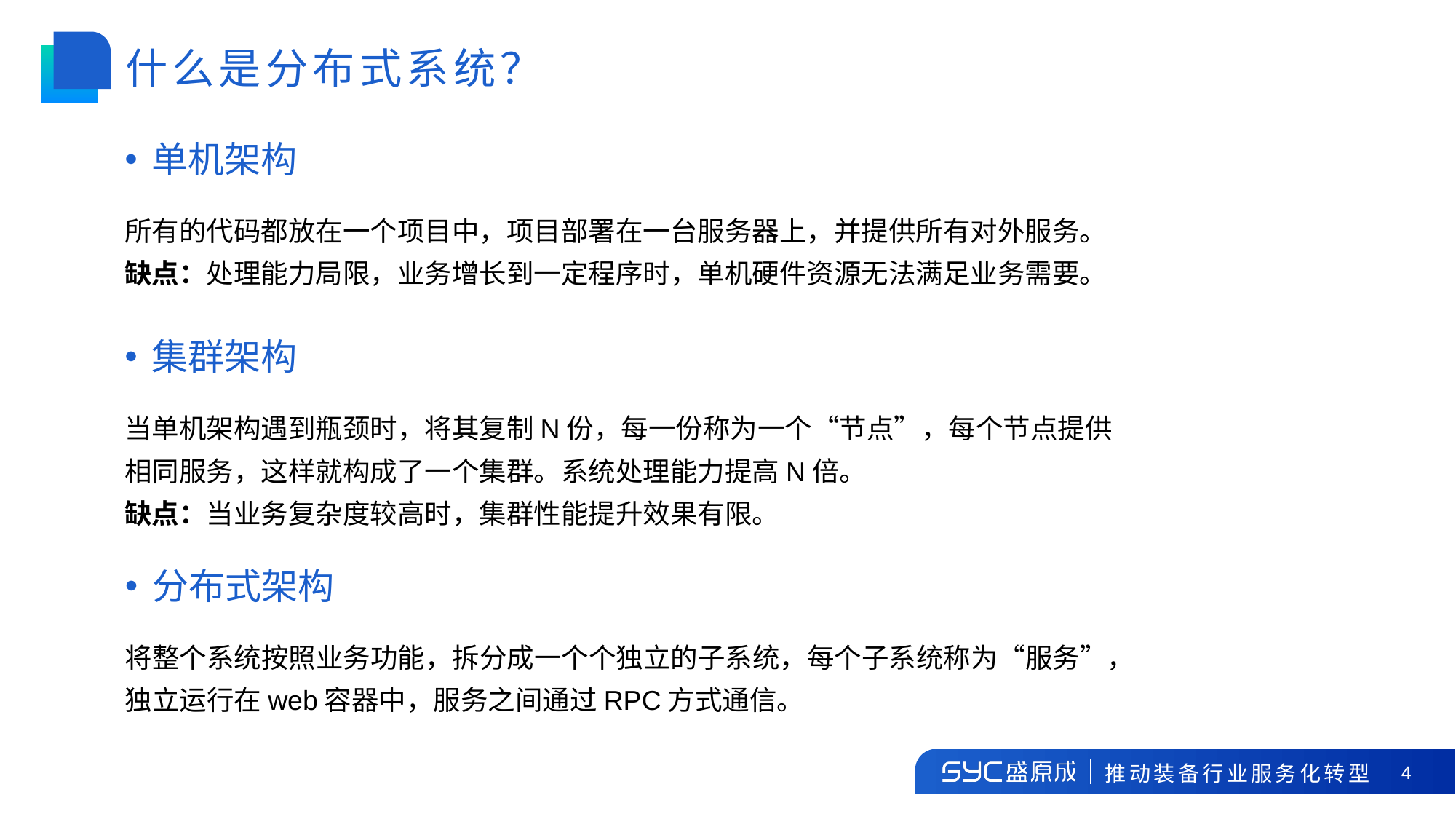

# 什么是分布式系统？
单机架构
所有的代码都放在一个项目中，项目部署在一台服务器上，并提供所有对外服务。
缺点：处理能力局限，业务增长到一定程序时，单机硬件资源无法满足业务需要。
集群架构
当单机架构遇到瓶颈时，将其复制N份，每一份称为一个“节点”，每个节点提供相同服务，这样就构成了一个集群。系统处理能力提高N倍。
缺点：当业务复杂度较高时，集群性能提升效果有限。
分布式架构
将整个系统按照业务功能，拆分成一个个独立的子系统，每个子系统称为“服务”，独立运行在web容器中，服务之间通过RPC方式通信。